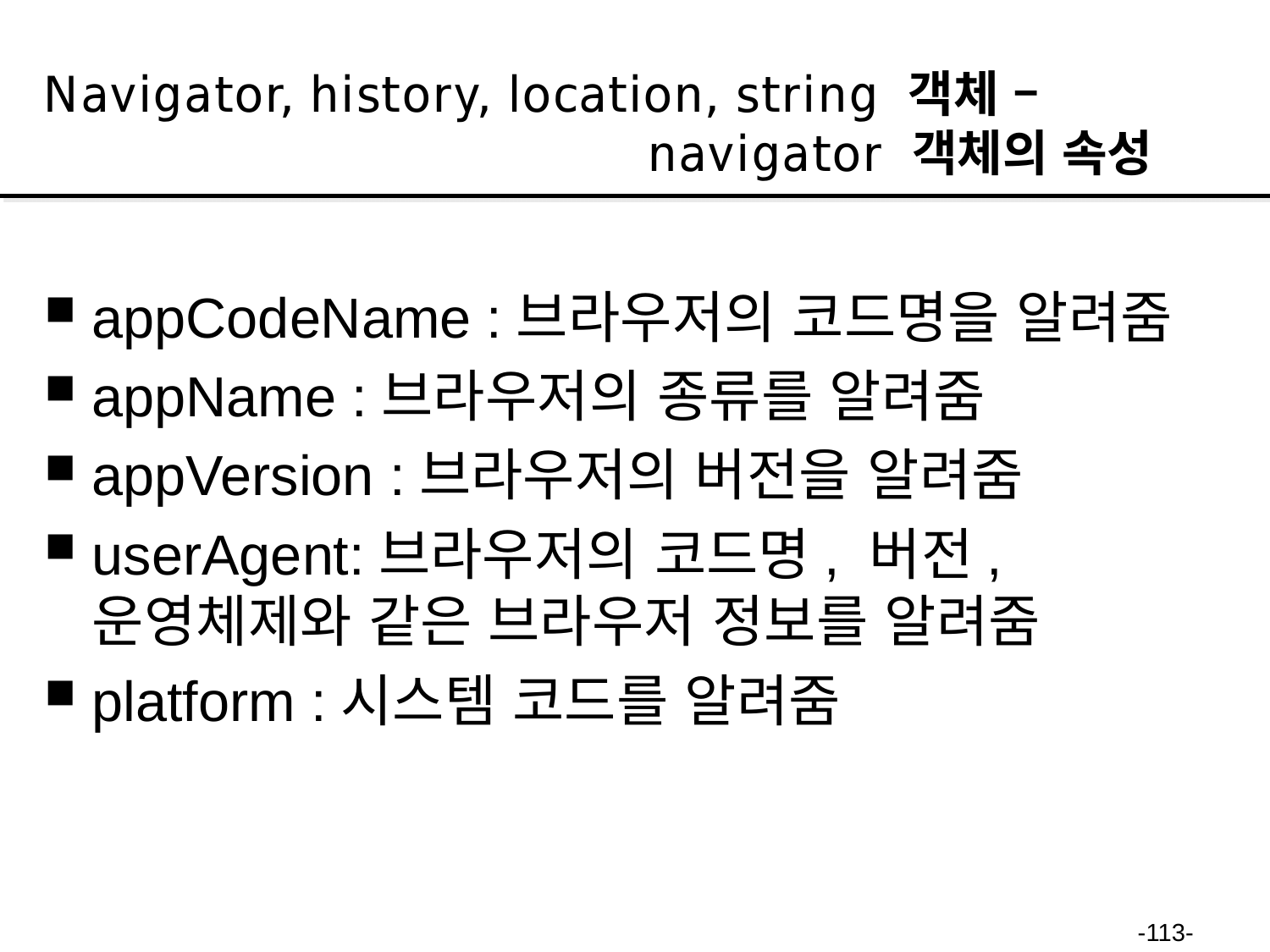

Navigator, history, location, string 객체 –
                                          navigator 객체의 속성
appCodeName :브라우저의 코드명을 알려줌
appName :브라우저의 종류를 알려줌
appVersion :브라우저의 버전을 알려줌
userAgent:브라우저의 코드명, 버전, 운영체제와 같은 브라우저 정보를 알려줌
platform :시스템 코드를 알려줌

-113-